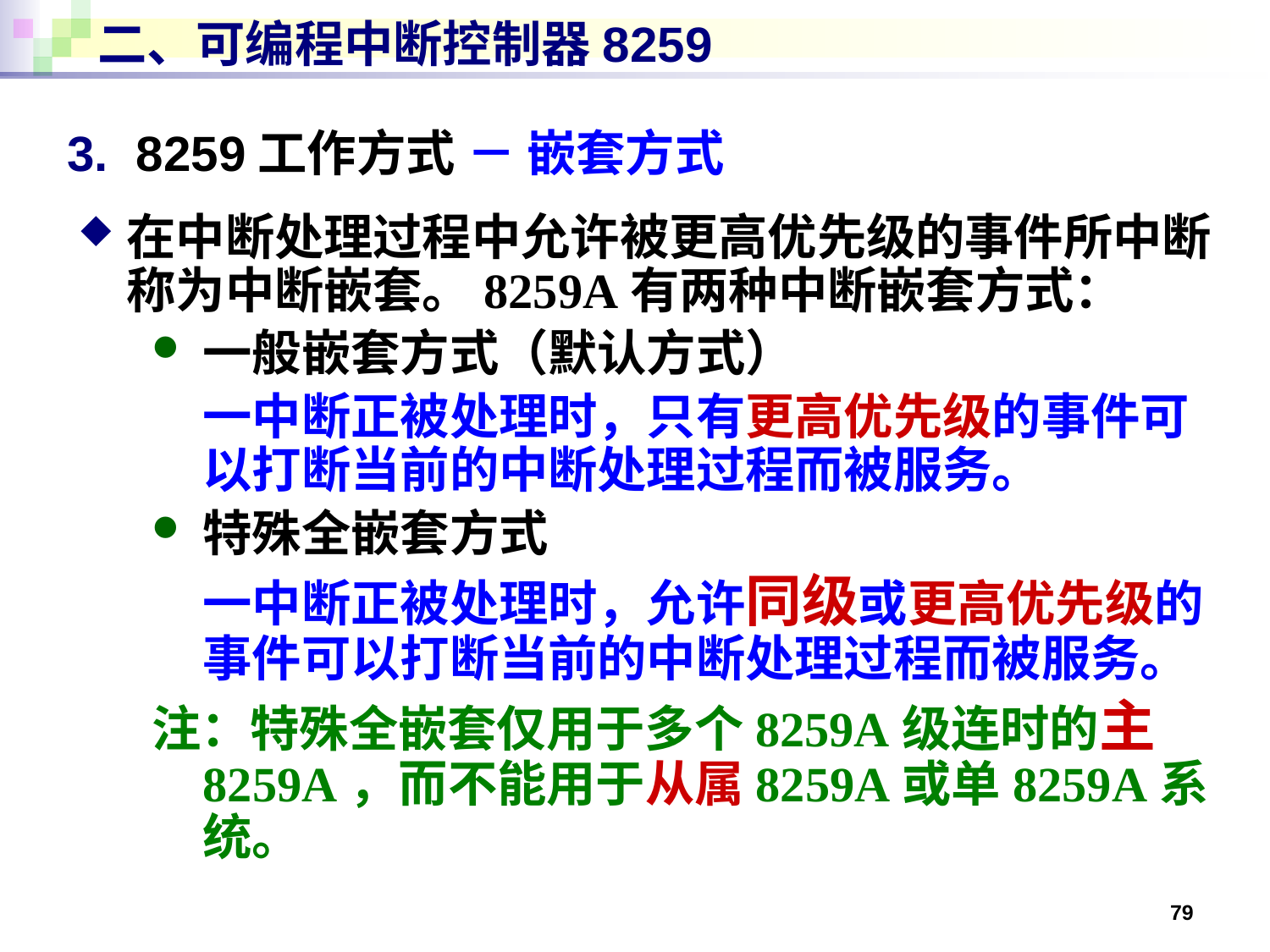

# 二、可编程中断控制器8259
3.  8259工作方式 － 嵌套方式
在中断处理过程中允许被更高优先级的事件所中断称为中断嵌套。8259A有两种中断嵌套方式：
一般嵌套方式（默认方式）
	一中断正被处理时，只有更高优先级的事件可以打断当前的中断处理过程而被服务。
特殊全嵌套方式
	一中断正被处理时，允许同级或更高优先级的事件可以打断当前的中断处理过程而被服务。
注：特殊全嵌套仅用于多个8259A级连时的主8259A，而不能用于从属8259A或单8259A系统。
79